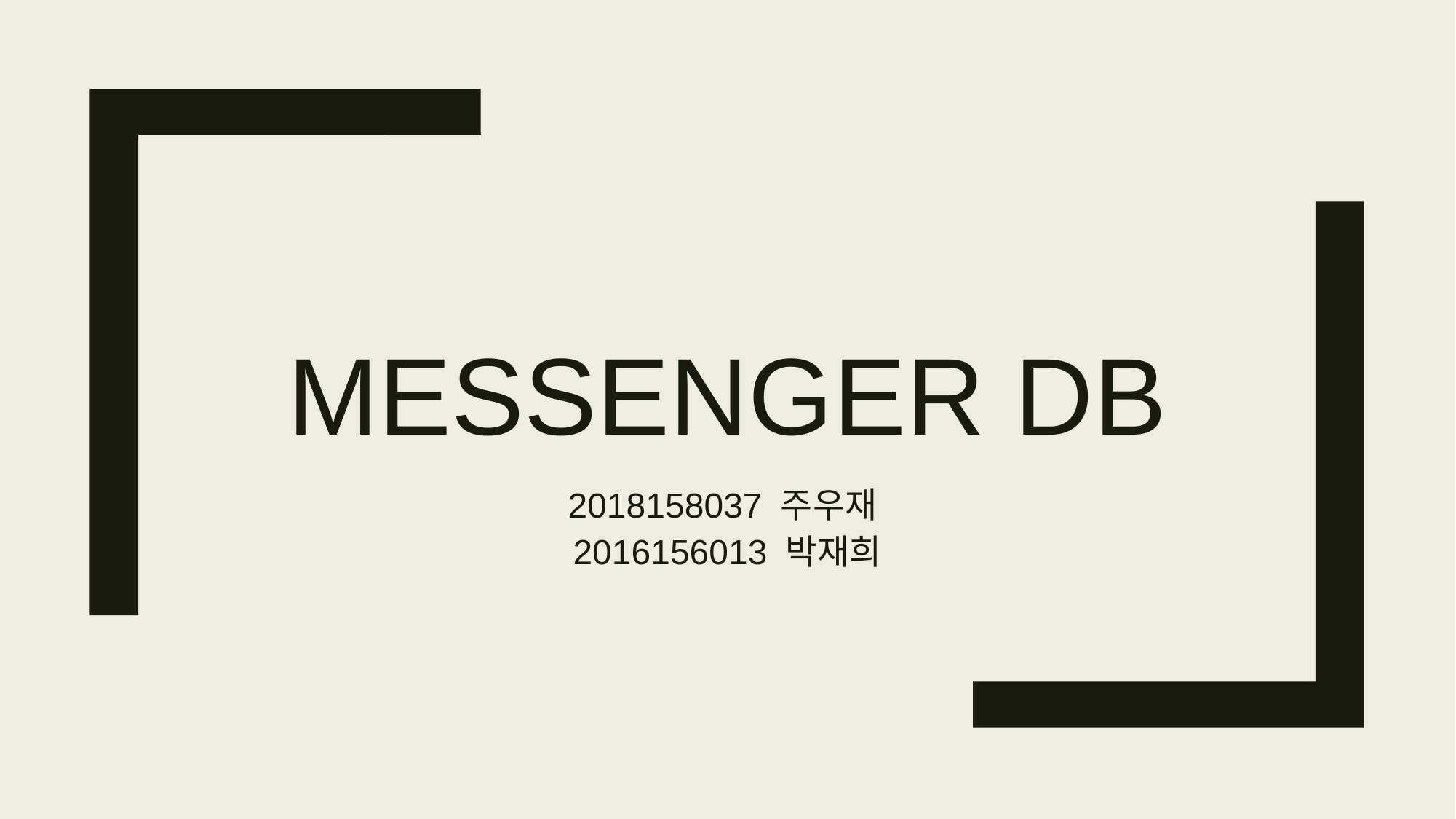

# Messenger DB
2018158037 주우재
2016156013 박재희